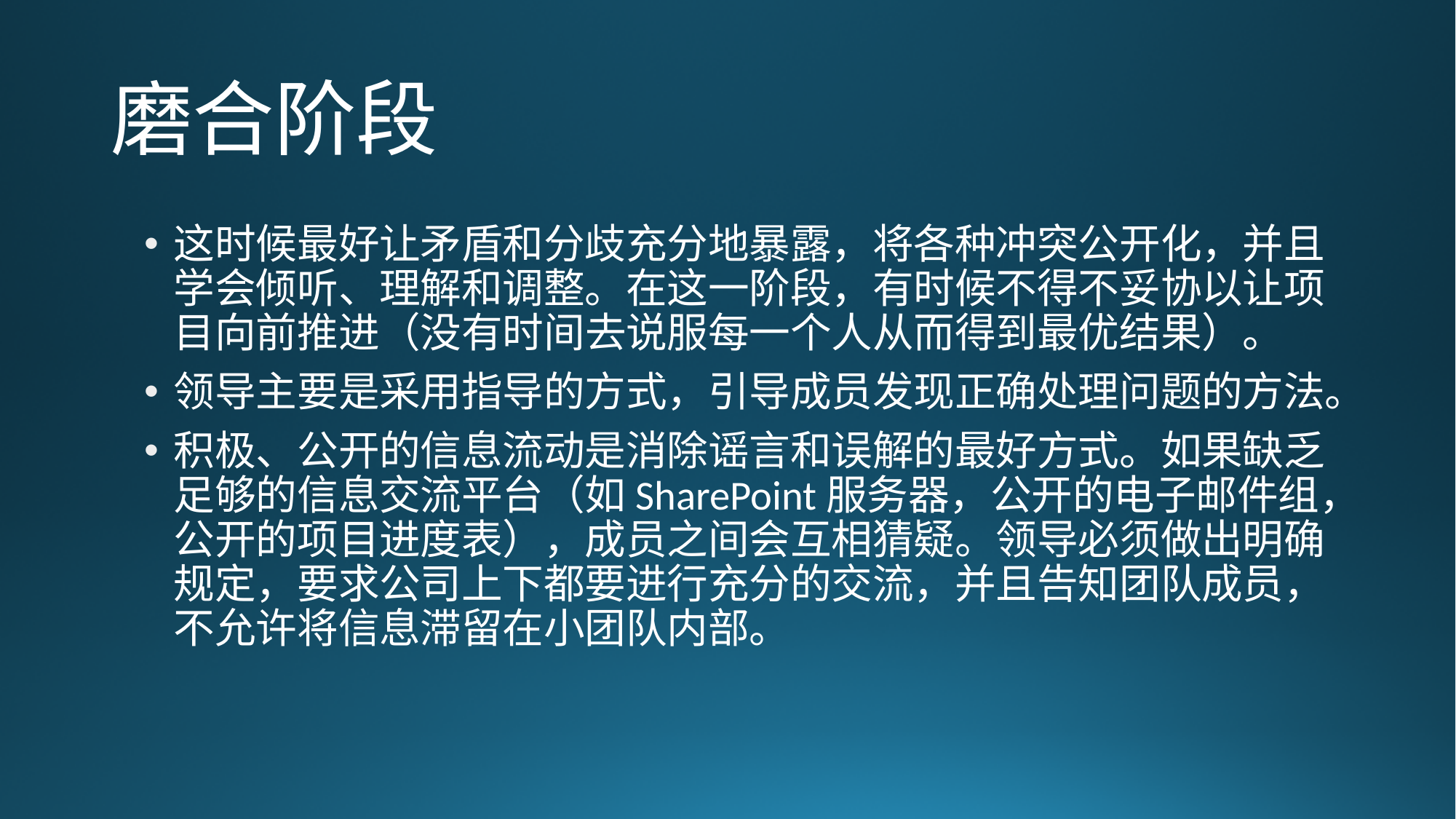

# 磨合阶段
这时候最好让矛盾和分歧充分地暴露，将各种冲突公开化，并且学会倾听、理解和调整。在这一阶段，有时候不得不妥协以让项目向前推进（没有时间去说服每一个人从而得到最优结果）。
领导主要是采用指导的方式，引导成员发现正确处理问题的方法。
积极、公开的信息流动是消除谣言和误解的最好方式。如果缺乏足够的信息交流平台（如SharePoint服务器，公开的电子邮件组，公开的项目进度表），成员之间会互相猜疑。领导必须做出明确规定，要求公司上下都要进行充分的交流，并且告知团队成员，不允许将信息滞留在小团队内部。